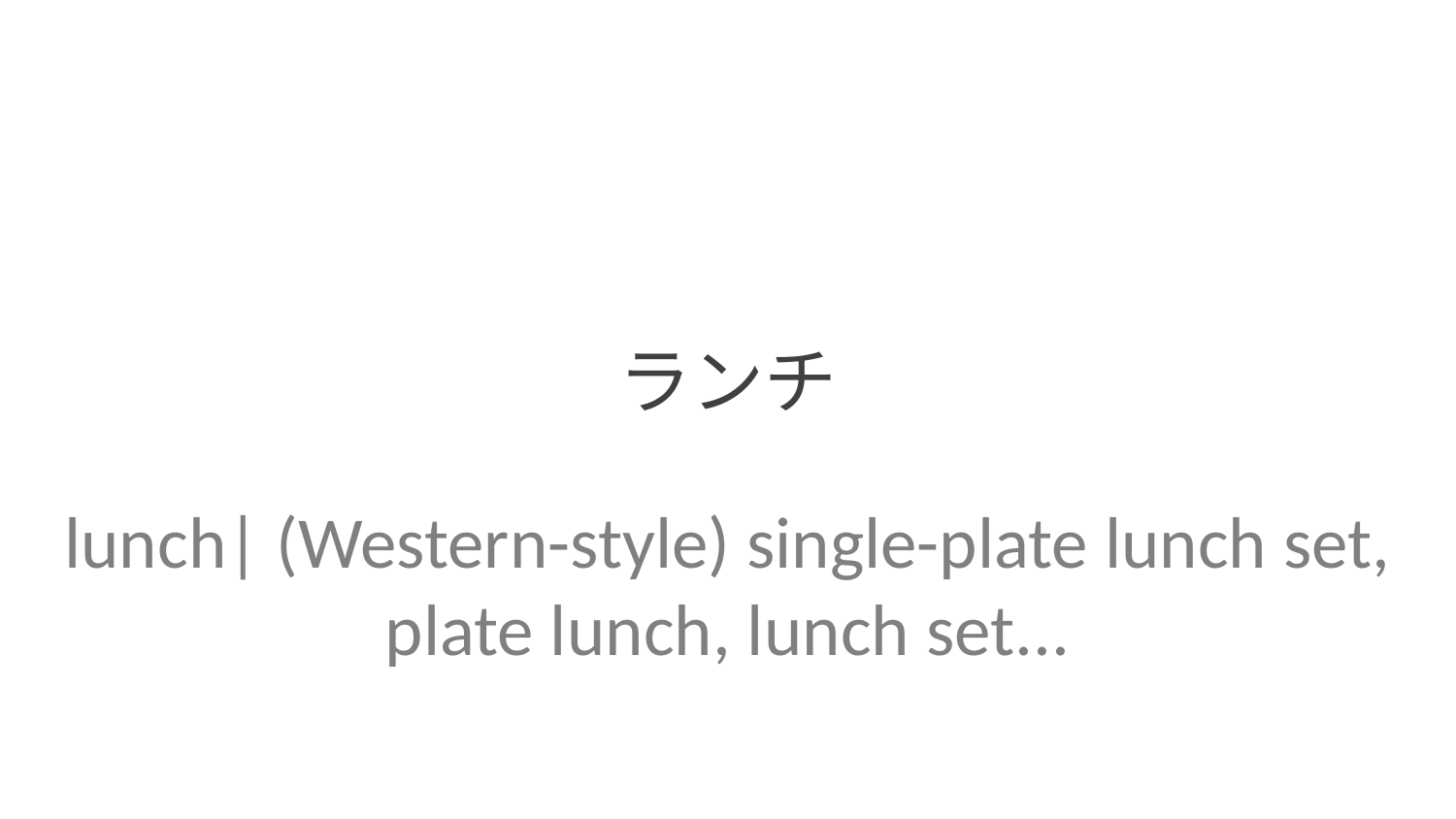

ランチ
lunch| (Western-style) single-plate lunch set, plate lunch, lunch set...